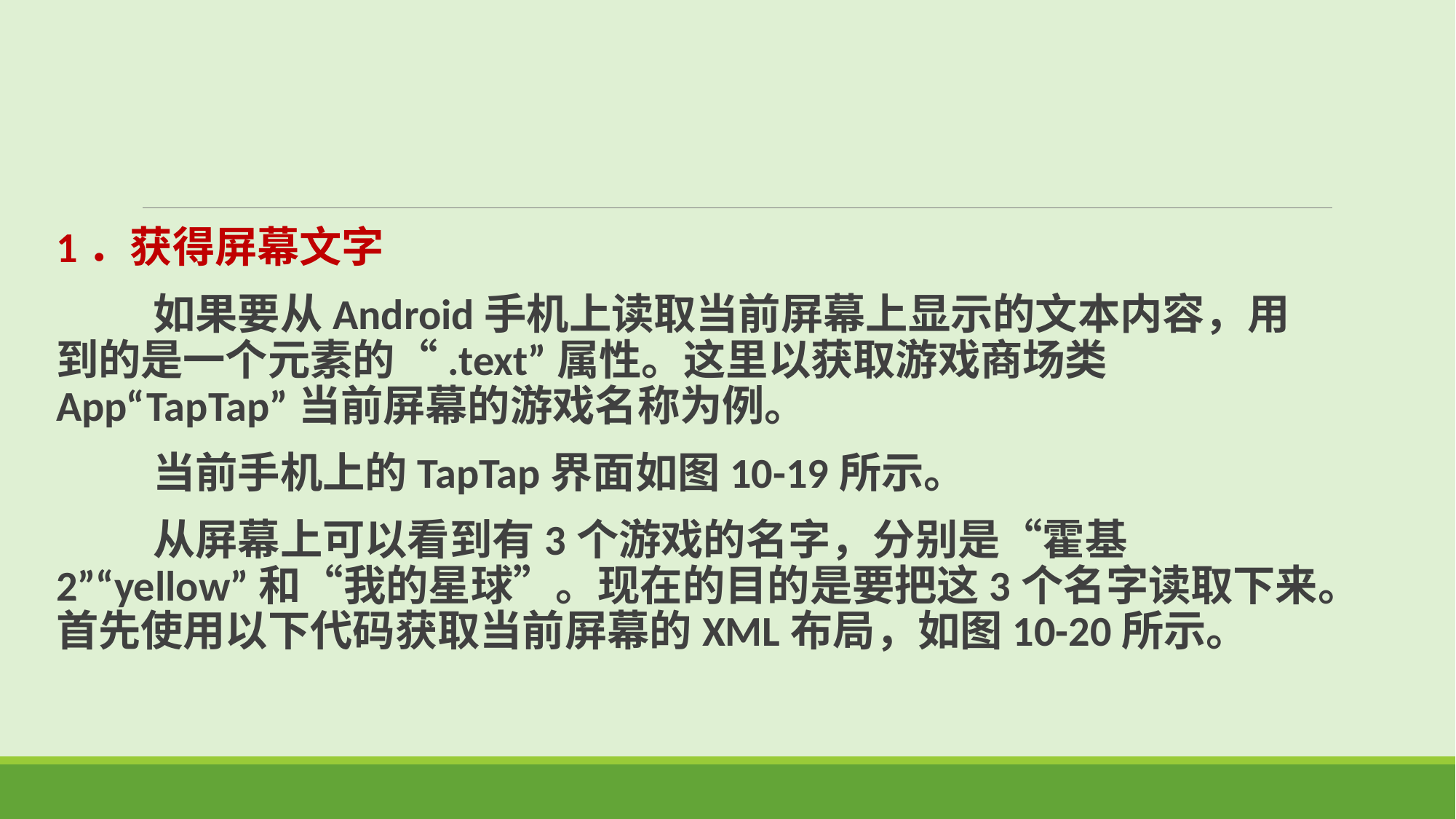

1．获得屏幕文字
         如果要从Android手机上读取当前屏幕上显示的文本内容，用到的是一个元素的“.text”属性。这里以获取游戏商场类App“TapTap”当前屏幕的游戏名称为例。
         当前手机上的TapTap界面如图10-19所示。
         从屏幕上可以看到有3个游戏的名字，分别是“霍基2”“yellow”和“我的星球”。现在的目的是要把这3个名字读取下来。首先使用以下代码获取当前屏幕的XML布局，如图10-20所示。